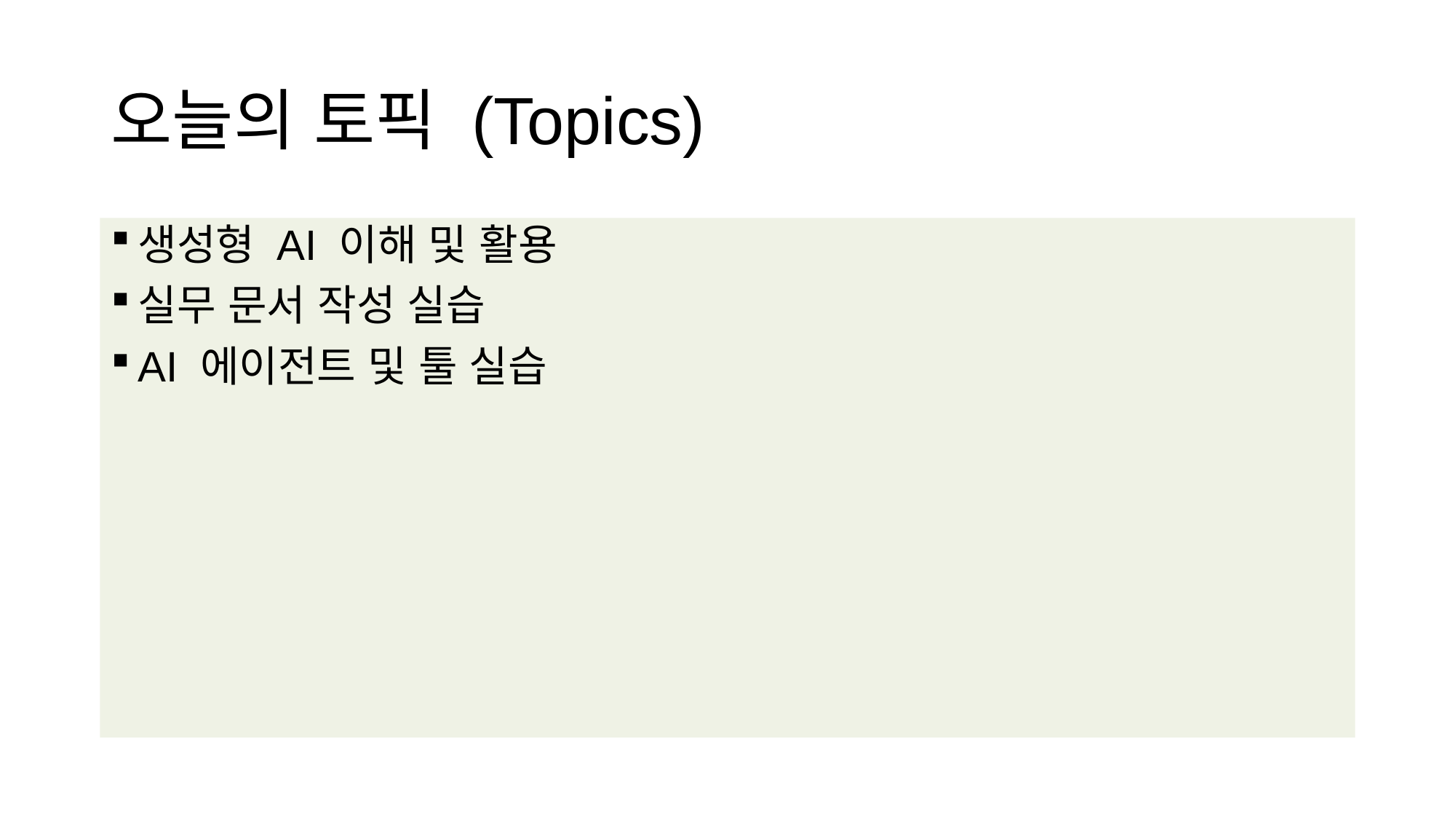

# 오늘의 토픽 (Topics)
생성형 AI 이해 및 활용
실무 문서 작성 실습
AI 에이전트 및 툴 실습